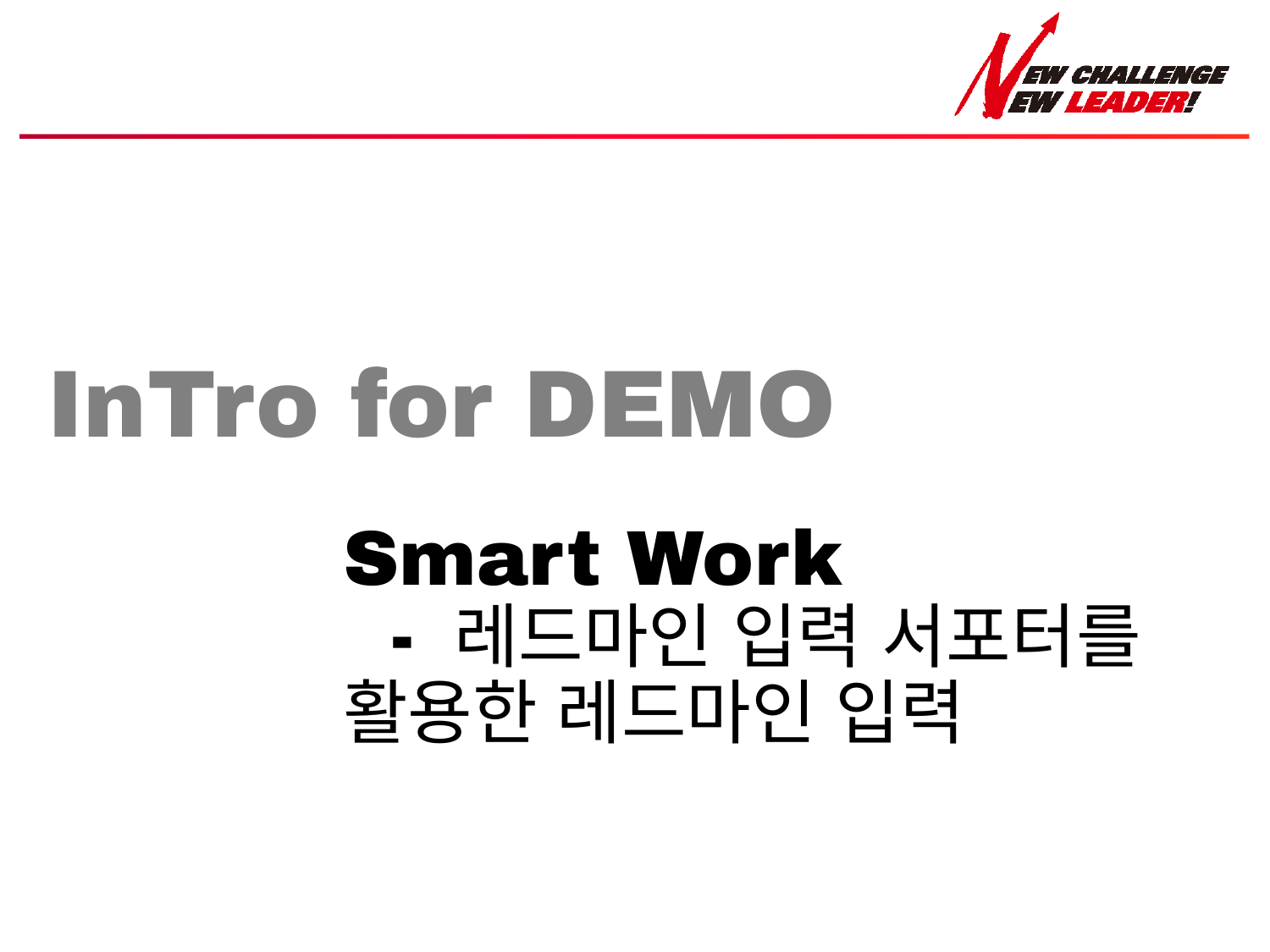

# InTro for DEMO
Smart Work
  - 레드마인 입력 서포터를 활용한 레드마인 입력